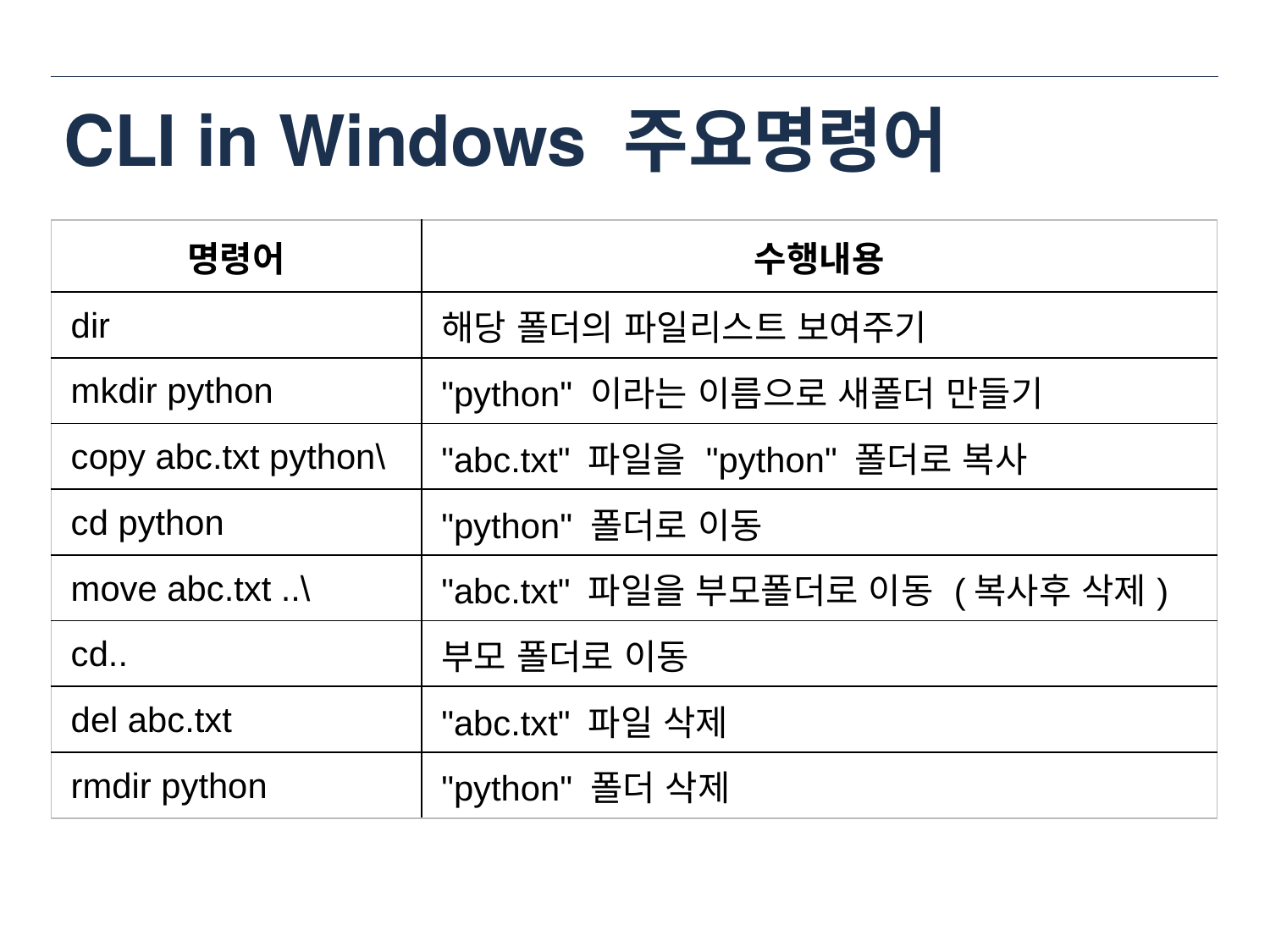

# CLI in Windows 주요명령어
| 명령어 | 수행내용 |
| --- | --- |
| dir | 해당 폴더의 파일리스트 보여주기 |
| mkdir python | "python" 이라는 이름으로 새폴더 만들기 |
| copy abc.txt python\ | "abc.txt" 파일을 "python" 폴더로 복사 |
| cd python | "python" 폴더로 이동 |
| move abc.txt ..\ | "abc.txt" 파일을 부모폴더로 이동 (복사후 삭제) |
| cd.. | 부모 폴더로 이동 |
| del abc.txt | "abc.txt" 파일 삭제 |
| rmdir python | "python" 폴더 삭제 |